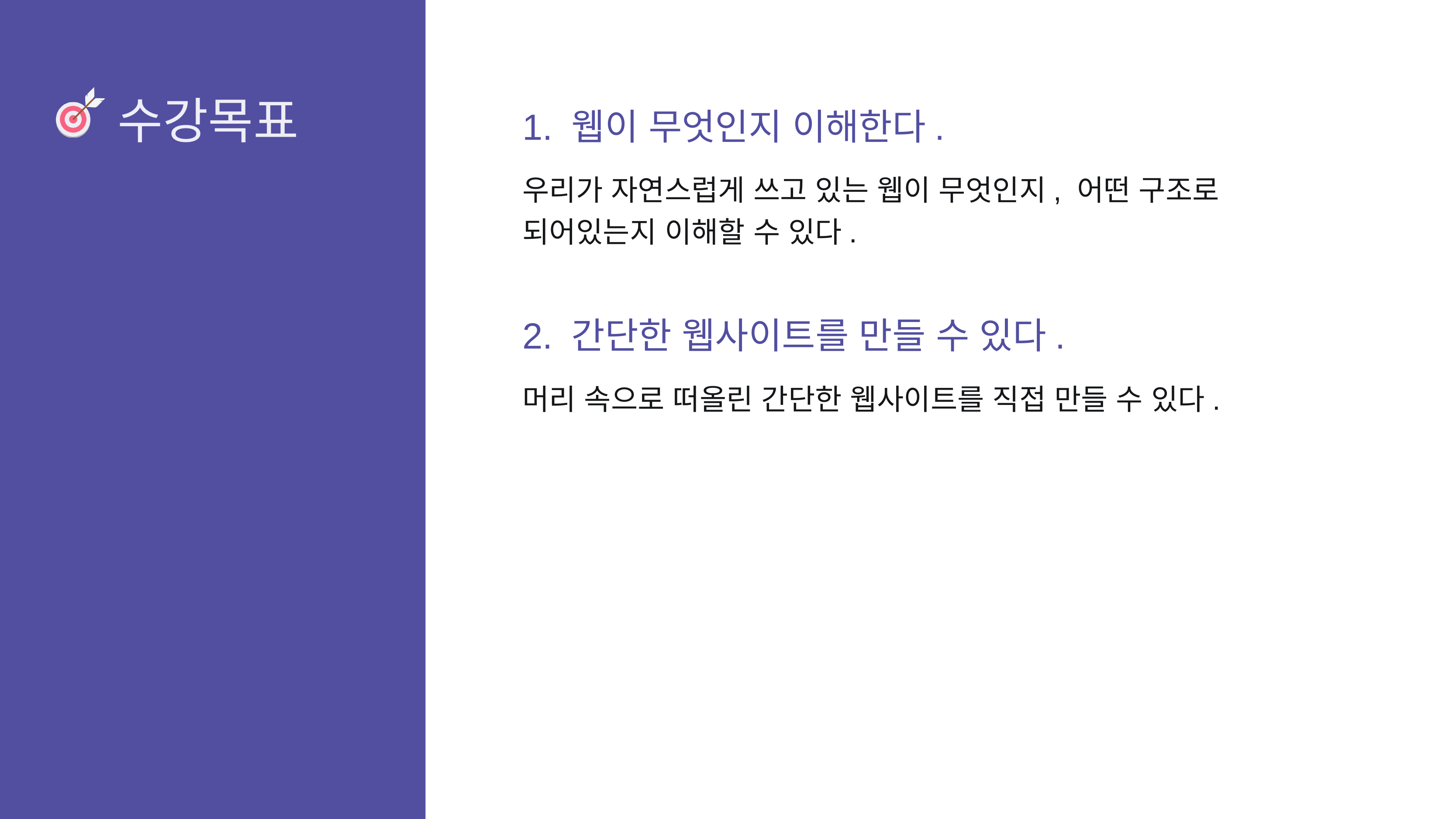

1. 웹이 무엇인지 이해한다.
우리가 자연스럽게 쓰고 있는 웹이 무엇인지, 어떤 구조로 되어있는지 이해할 수 있다.
2. 간단한 웹사이트를 만들 수 있다.
머리 속으로 떠올린 간단한 웹사이트를 직접 만들 수 있다.